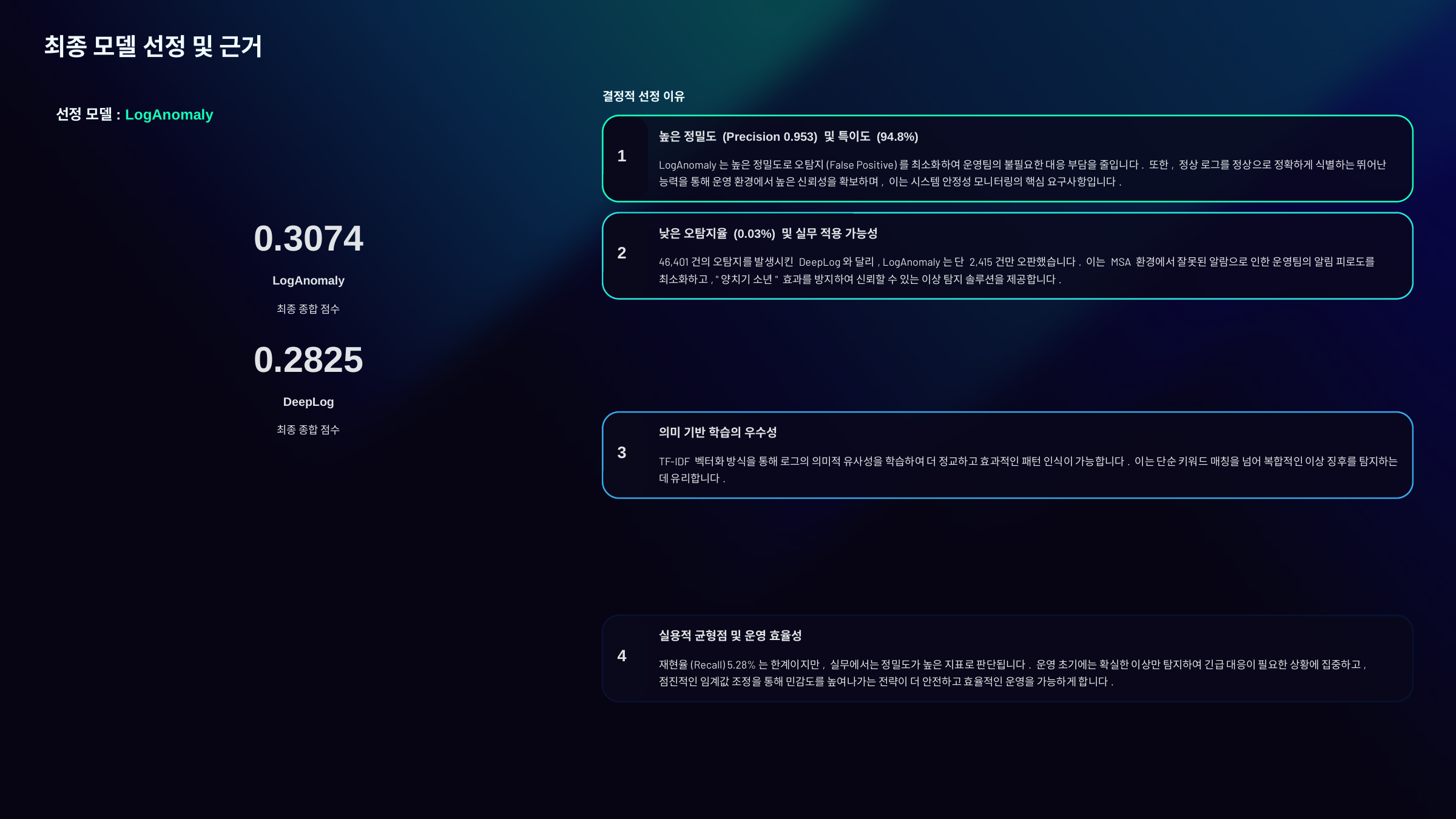

최종 모델 선정 및 근거
결정적 선정 이유
선정 모델: LogAnomaly

높은 정밀도 (Precision 0.953) 및 특이도 (94.8%)
1
LogAnomaly는 높은 정밀도로 오탐지(False Positive)를 최소화하여 운영팀의 불필요한 대응 부담을 줄입니다. 또한, 정상 로그를 정상으로 정확하게 식별하는 뛰어난 능력을 통해 운영 환경에서 높은 신뢰성을 확보하며, 이는 시스템 안정성 모니터링의 핵심 요구사항입니다.

0.3074
낮은 오탐지율 (0.03%) 및 실무 적용 가능성
2
46,401건의 오탐지를 발생시킨 DeepLog와 달리, LogAnomaly는 단 2,415건만 오판했습니다. 이는 MSA 환경에서 잘못된 알람으로 인한 운영팀의 알림 피로도를 최소화하고, "양치기 소년" 효과를 방지하여 신뢰할 수 있는 이상 탐지 솔루션을 제공합니다.
LogAnomaly
최종 종합 점수
0.2825
DeepLog

최종 종합 점수
의미 기반 학습의 우수성
3
TF-IDF 벡터화 방식을 통해 로그의 의미적 유사성을 학습하여 더 정교하고 효과적인 패턴 인식이 가능합니다. 이는 단순 키워드 매칭을 넘어 복합적인 이상 징후를 탐지하는 데 유리합니다.

실용적 균형점 및 운영 효율성
4
재현율(Recall) 5.28%는 한계이지만, 실무에서는 정밀도가 높은 지표로 판단됩니다. 운영 초기에는 확실한 이상만 탐지하여 긴급 대응이 필요한 상황에 집중하고, 점진적인 임계값 조정을 통해 민감도를 높여나가는 전략이 더 안전하고 효율적인 운영을 가능하게 합니다.
제공된 성능 비교 차트는 DeepLog와 LogAnomaly 두 모델의 이상 탐지 능력을 상세히 보여줍니다.
1. Confusion Matrix 해석:
왼쪽 DeepLog: TN=46601, FP=46401, FN=3598, TP=0. 이 결과는 DeepLog가 이상을 전혀 탐지하지 못했으며, 거의 모든 정상 로그를 에러로 오탐지했음을 나타냅니다. 이는 실제 운영 환경에서 심각한 오탐지 문제를 야기합니다.
오른쪽 LogAnomaly: TN=43986, FP=2415, FN=3409, TP=190. LogAnomaly는 높은 정밀도로 이상을 탐지하여, 오탐지(FP) 수가 DeepLog에 비해 현저히 낮습니다.
2. 성능 지표 비교:
Accuracy: LogAnomaly (0.94) > DeepLog (0.48). LogAnomaly가 전반적인 정확도에서 DeepLog보다 우수합니다.
Precision: LogAnomaly (0.95) >> DeepLog (0.02). LogAnomaly는 탐지된 이상 중 실제 이상인 비율이 압도적으로 높아 오탐지율이 매우 낮습니다.
Recall: DeepLog (1.00) >> LogAnomaly (0.05). DeepLog는 모든 이상을 탐지했지만, 이는 극심한 오탐지(FP)를 동반하여 실용적이지 않습니다. LogAnomaly는 재현율이 낮지만, 높은 정밀도에 중점을 두어 실효성을 높였습니다.
F1 Score: LogAnomaly (0.10) > DeepLog (0.04). 정밀도와 재현율의 균형을 나타내는 F1-Score에서도 LogAnomaly가 DeepLog보다 더 나은 성능을 보입니다.